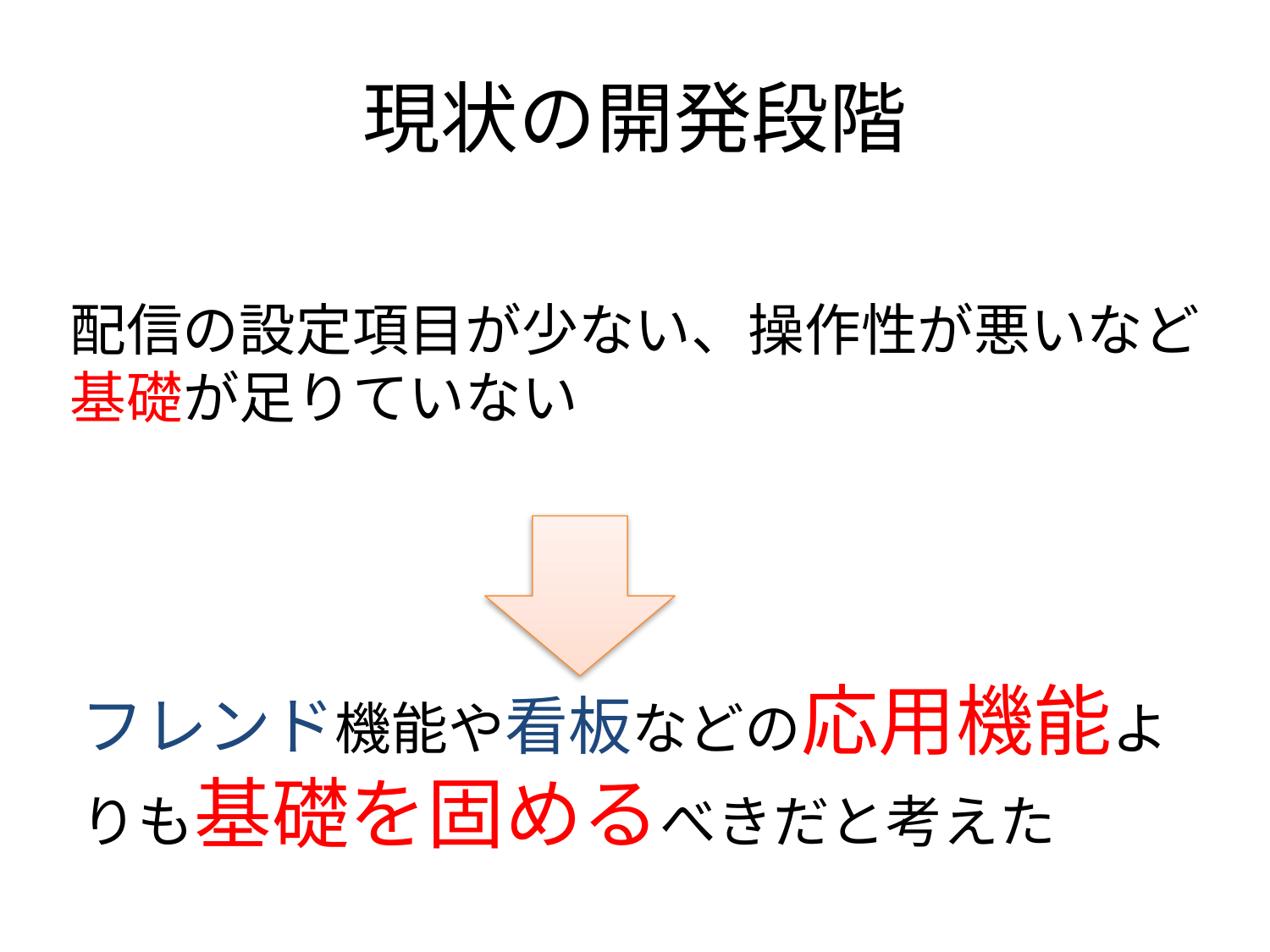

# 現状の開発段階
配信の設定項目が少ない、操作性が悪いなど
基礎が足りていない

フレンド機能や看板などの応用機能よりも基礎を固めるべきだと考えた